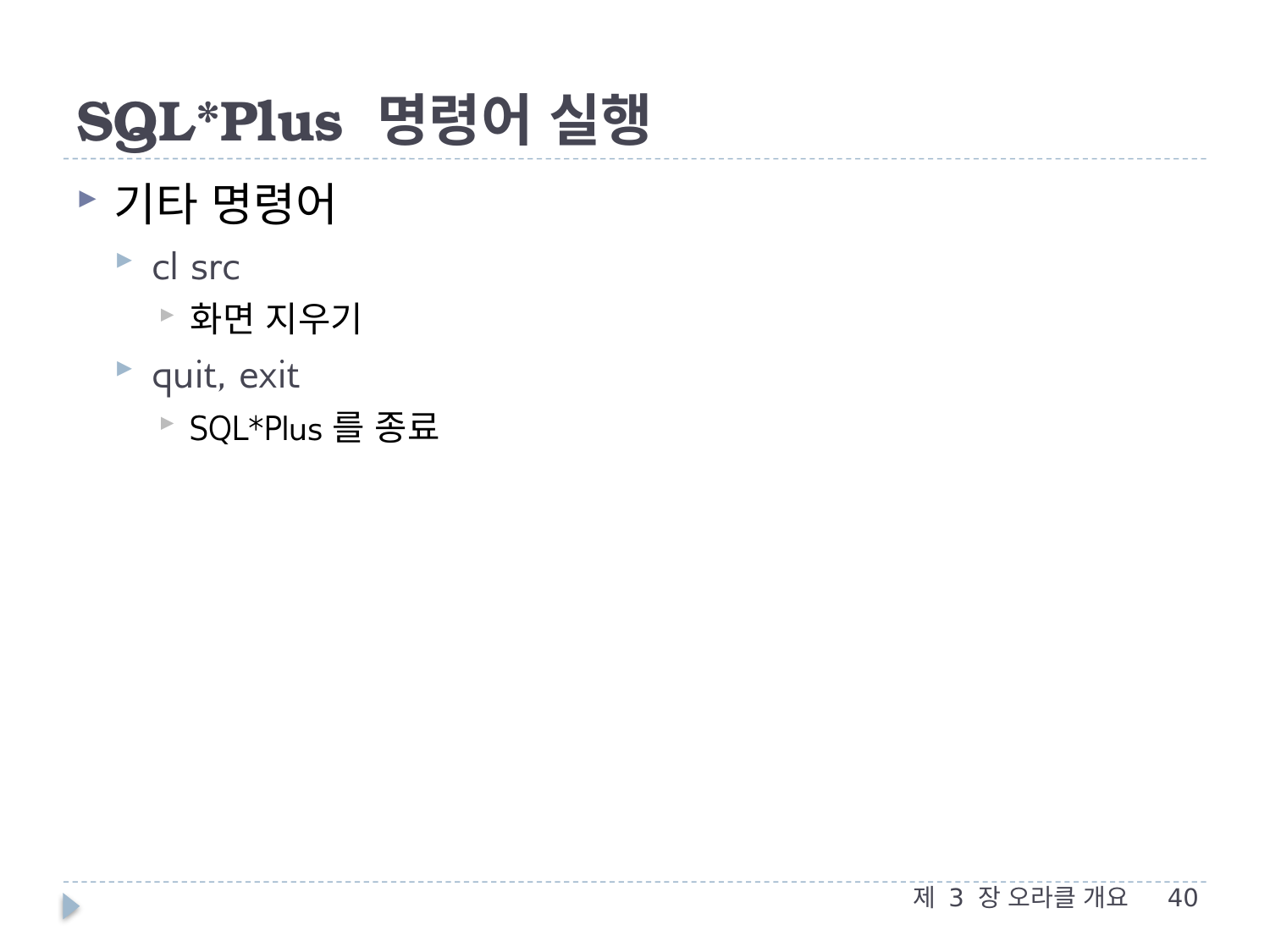

# SQL*Plus 명령어 실행
기타 명령어
cl src
화면 지우기
quit, exit
SQL*Plus를 종료

제 3 장 오라클 개요
40